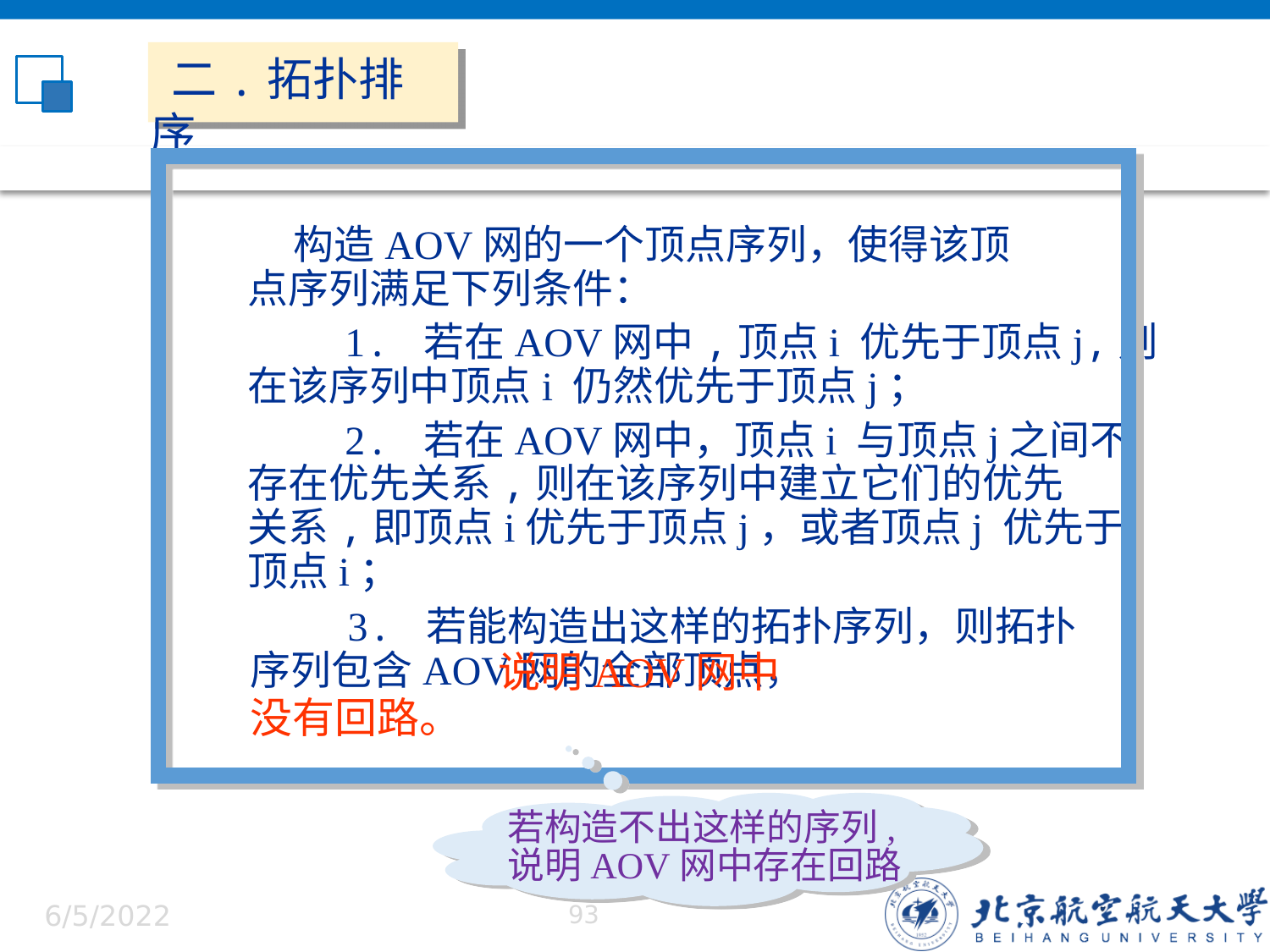

二.拓扑排序

    构造AOV网的一个顶点序列，使得该顶
点序列满足下列条件：
    1. 若在AOV网中,顶点i 优先于顶点j,则
在该序列中顶点i 仍然优先于顶点j；
    2. 若在AOV网中，顶点i 与顶点j之间不
存在优先关系,则在该序列中建立它们的优先
关系,即顶点i优先于顶点j，或者顶点j 优先于
顶点i；
    3. 若能构造出这样的拓扑序列，则拓扑
序列包含AOV网的全部顶点，
                         说明AOV网中
没有回路。

若构造不出这样的序列,
说明AOV网中存在回路
6/5/2022
93